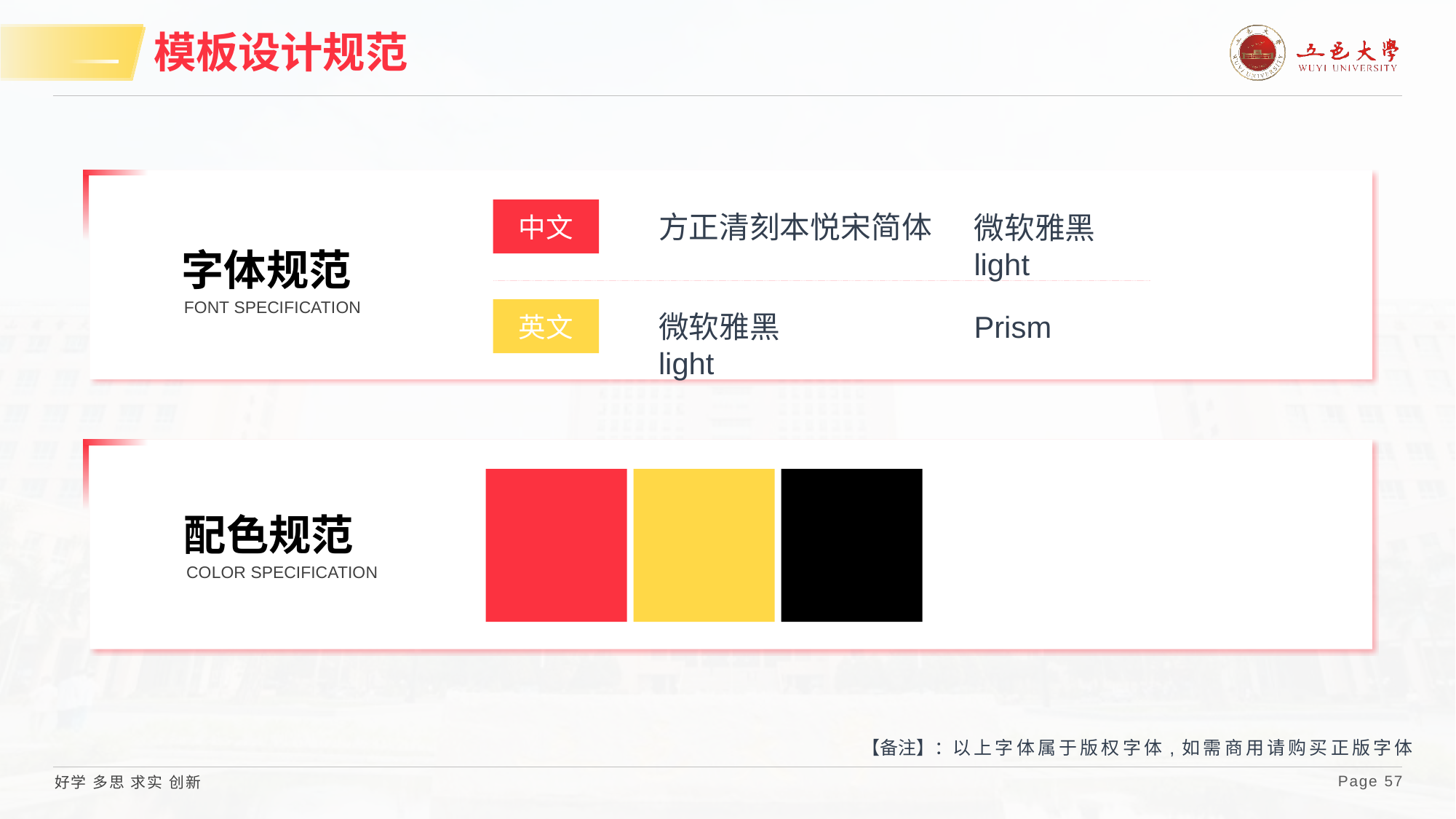

# 模板设计规范

中文
方正清刻本悦宋简体
微软雅黑light

字体规范
FONT SPECIFICATION

英文
微软雅黑light
Prism

配色规范
COLOR SPECIFICATION
【备注】：以上字体属于版权字体,如需商用请购买正版字体